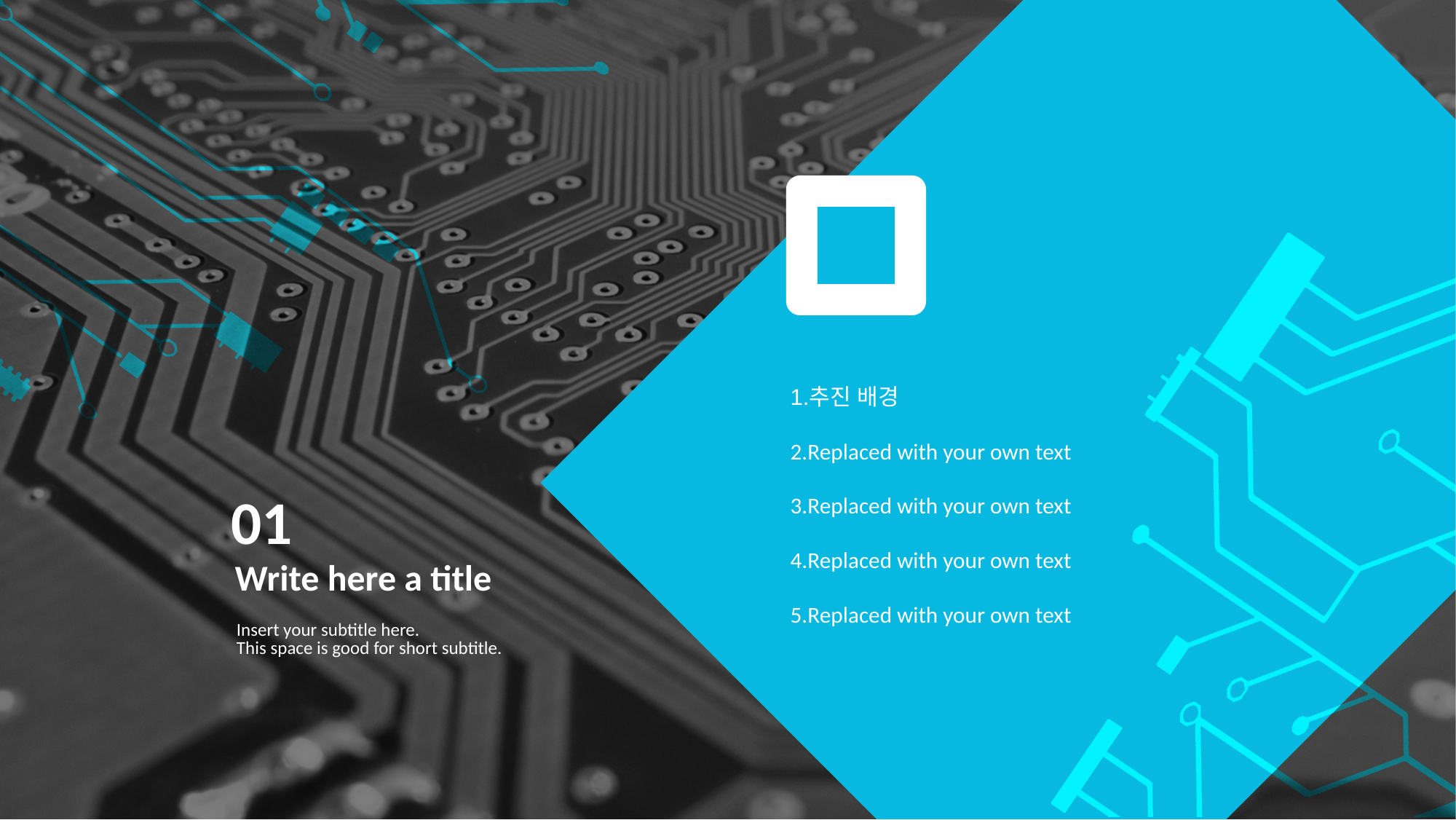

추진 배경
Replaced with your own text
Replaced with your own text
Replaced with your own text
Replaced with your own text
01
Write here a title
Insert your subtitle here.
This space is good for short subtitle.